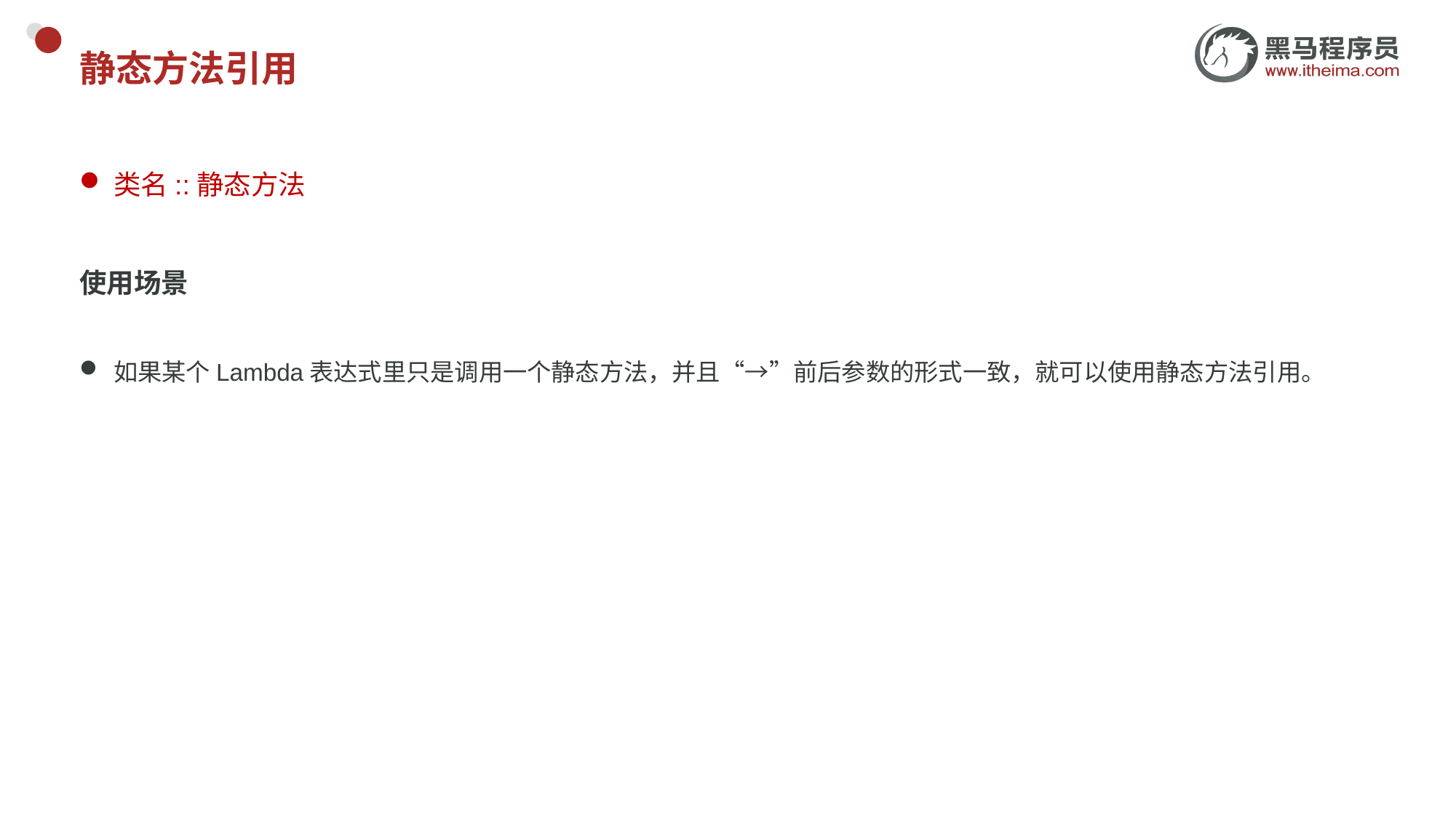

# 静态方法引用
类名::静态方法
使用场景
如果某个Lambda表达式里只是调用一个静态方法，并且“→”前后参数的形式一致，就可以使用静态方法引用。